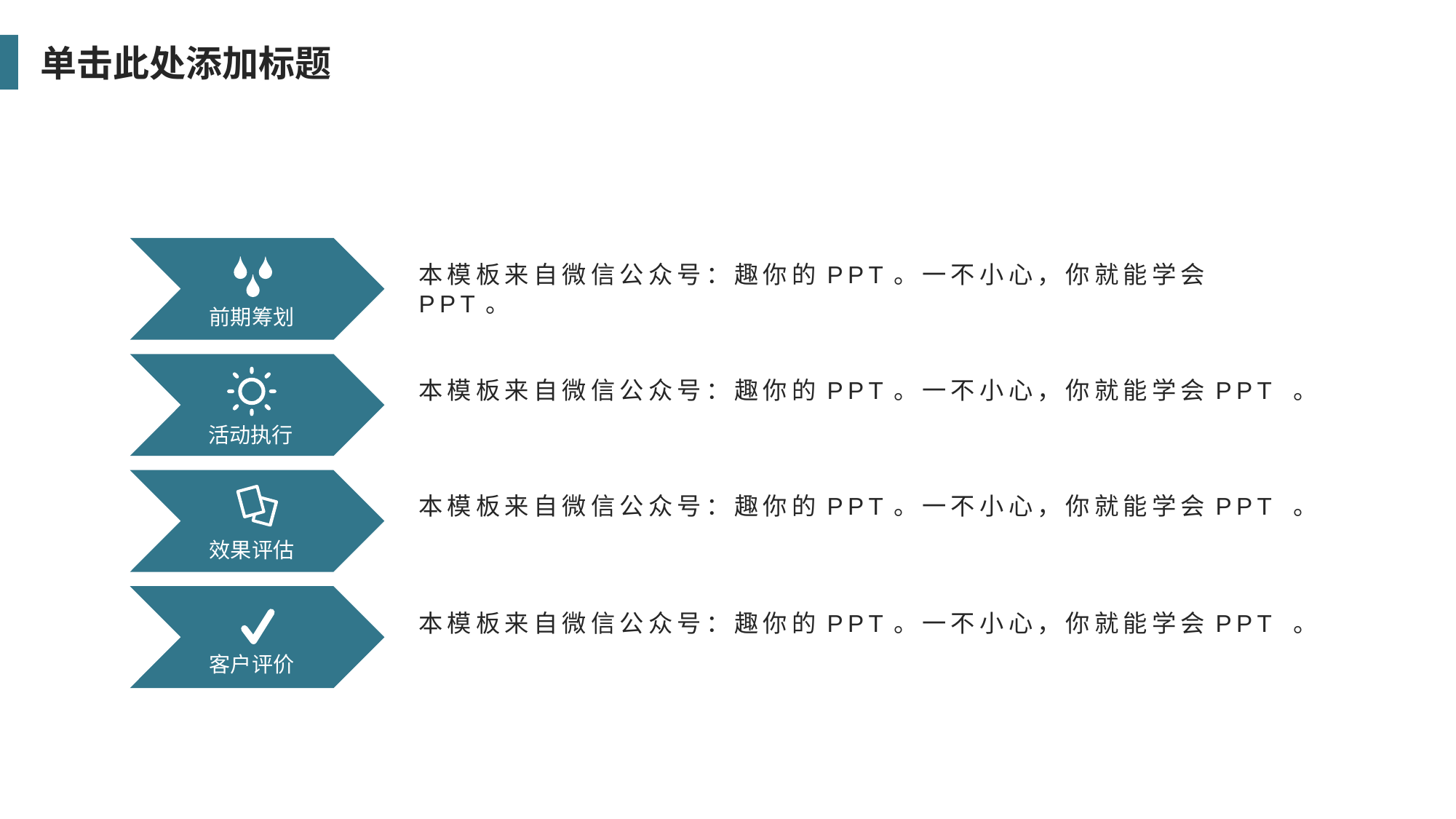

单击此处添加标题

本模板来自微信公众号：趣你的PPT。一不小心，你就能学会PPT。

前期筹划

本模板来自微信公众号：趣你的PPT。一不小心，你就能学会PPT 。
活动执行

本模板来自微信公众号：趣你的PPT。一不小心，你就能学会PPT 。

效果评估

本模板来自微信公众号：趣你的PPT。一不小心，你就能学会PPT 。

客户评价